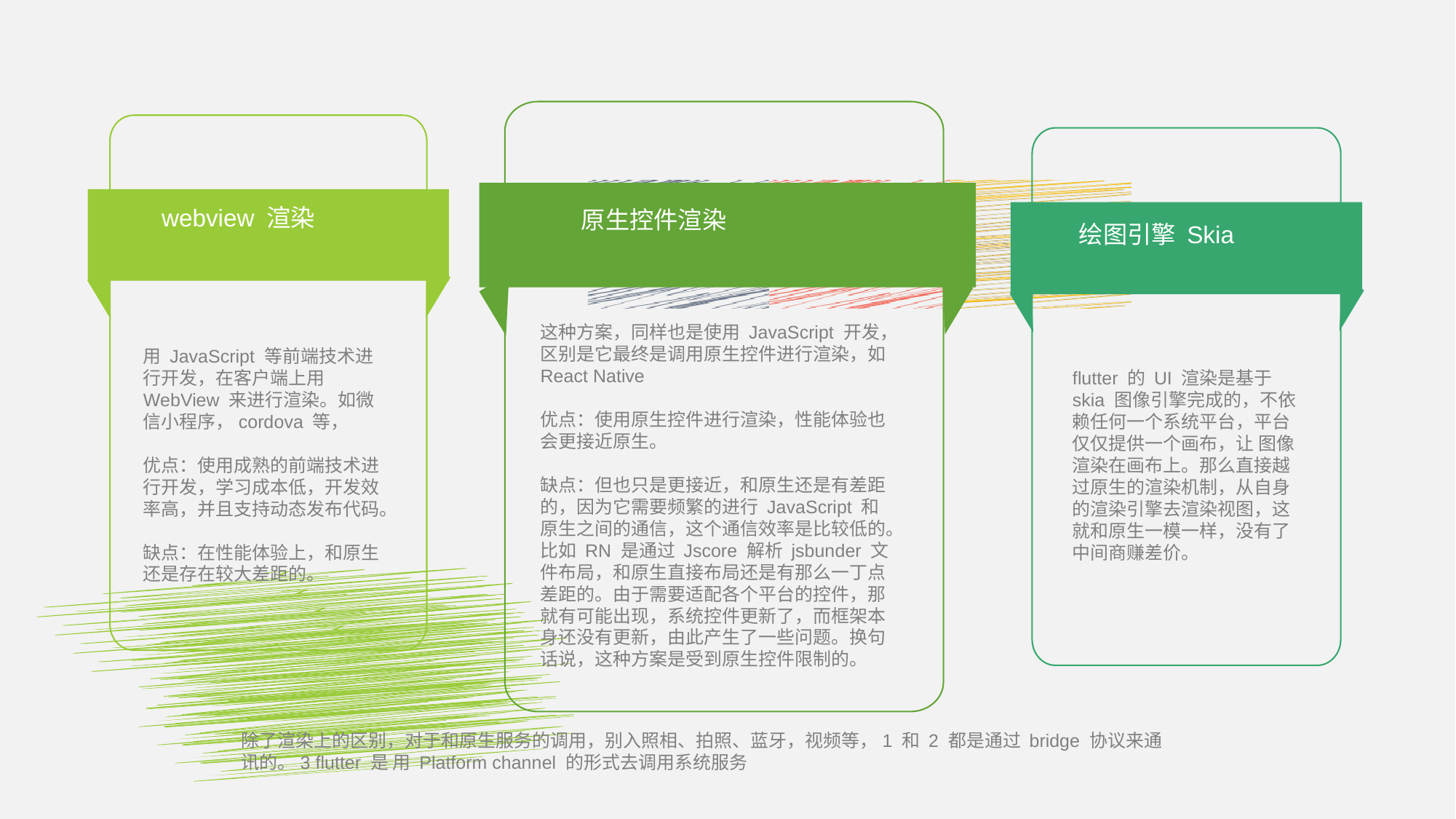

原生控件渲染

这种方案，同样也是使用 JavaScript 开发，区别是它最终是调用原生控件进行渲染，如 React Native

优点：使用原生控件进行渲染，性能体验也会更接近原生。

缺点：但也只是更接近，和原生还是有差距的，因为它需要频繁的进行 JavaScript 和原生之间的通信，这个通信效率是比较低的。比如 RN 是通过 Jscore 解析 jsbunder 文件布局，和原生直接布局还是有那么一丁点差距的。由于需要适配各个平台的控件，那就有可能出现，系统控件更新了，而框架本身还没有更新，由此产生了一些问题。换句话说，这种方案是受到原生控件限制的。

webview 渲染

用 JavaScript 等前端技术进行开发，在客户端上用 WebView 来进行渲染。如微信小程序，cordova 等，

优点：使用成熟的前端技术进行开发，学习成本低，开发效率高，并且支持动态发布代码。

缺点：在性能体验上，和原生还是存在较大差距的。

绘图引擎 Skia

flutter 的 UI 渲染是基于 skia 图像引擎完成的，不依赖任何一个系统平台，平台仅仅提供一个画布，让 图像渲染在画布上。那么直接越过原生的渲染机制，从自身的渲染引擎去渲染视图，这就和原生一模一样，没有了中间商赚差价。

除了渲染上的区别，对于和原生服务的调用，别入照相、拍照、蓝牙，视频等，1 和 2 都是通过 bridge 协议来通讯的。3 flutter 是 用 Platform channel 的形式去调用系统服务